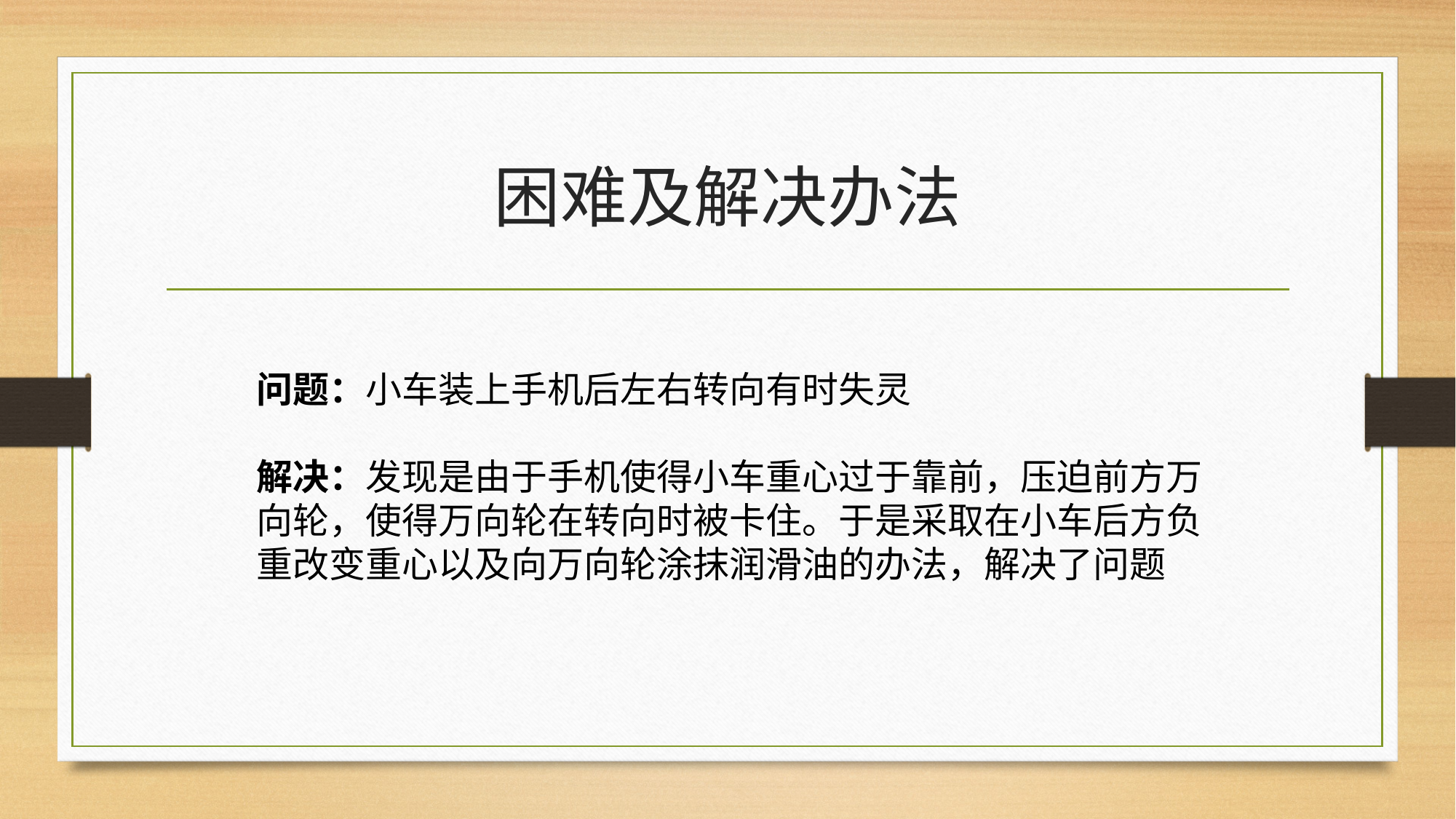

# 困难及解决办法
问题：小车装上手机后左右转向有时失灵

解决：发现是由于手机使得小车重心过于靠前，压迫前方万向轮，使得万向轮在转向时被卡住。于是采取在小车后方负重改变重心以及向万向轮涂抹润滑油的办法，解决了问题